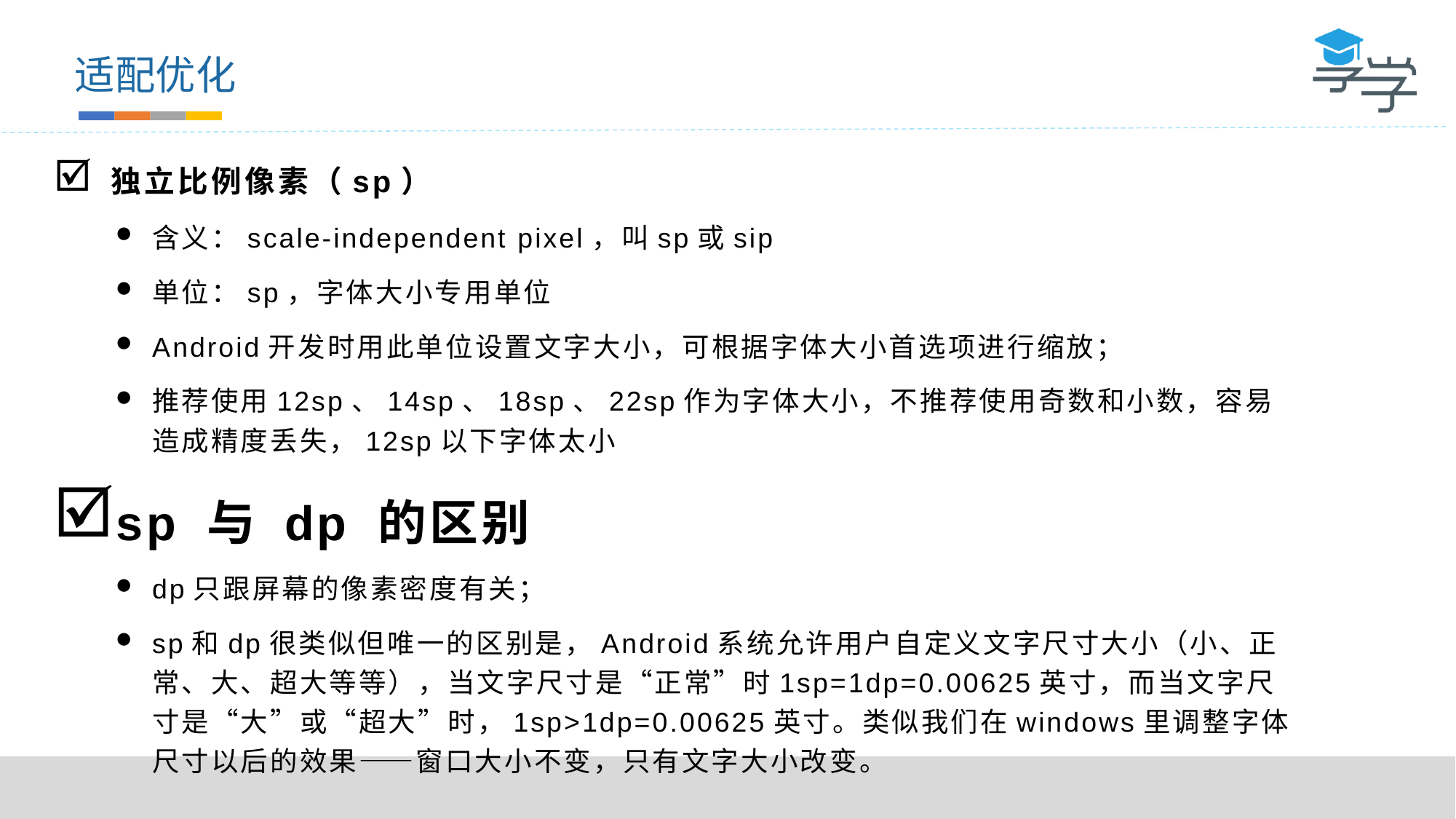

适配优化

独立比例像素（sp）
含义：scale-independent pixel，叫sp或sip
单位：sp，字体大小专用单位
Android开发时用此单位设置文字大小，可根据字体大小首选项进行缩放；
推荐使用12sp、14sp、18sp、22sp作为字体大小，不推荐使用奇数和小数，容易造成精度丢失，12sp以下字体太小
sp 与 dp 的区别
dp只跟屏幕的像素密度有关；
sp和dp很类似但唯一的区别是，Android系统允许用户自定义文字尺寸大小（小、正常、大、超大等等），当文字尺寸是“正常”时1sp=1dp=0.00625英寸，而当文字尺寸是“大”或“超大”时，1sp>1dp=0.00625英寸。类似我们在windows里调整字体尺寸以后的效果——窗口大小不变，只有文字大小改变。